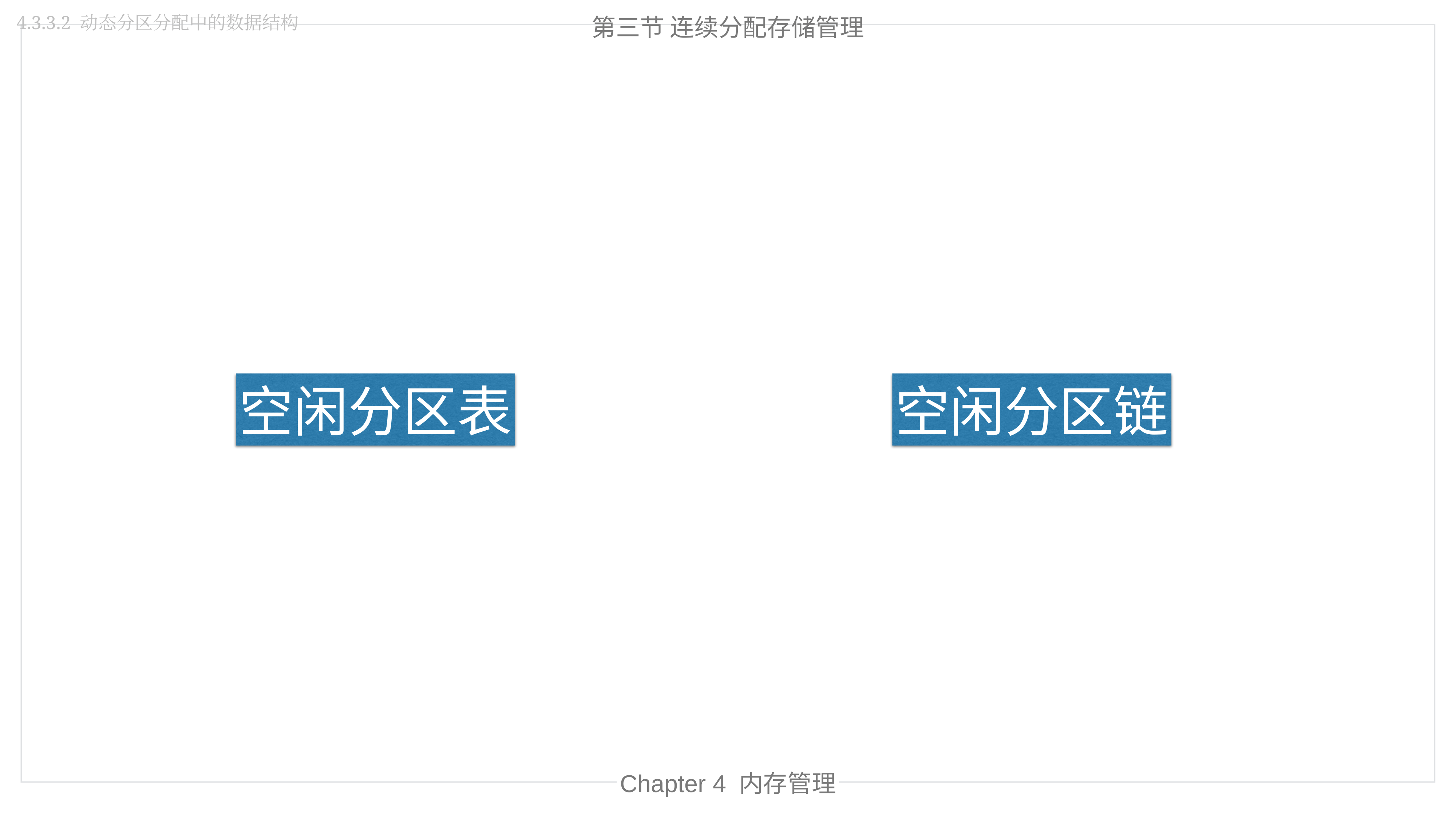

第三节 连续分配存储管理
4.3.3.2 动态分区分配中的数据结构

空闲分区表
空闲分区链
Chapter 4 内存管理